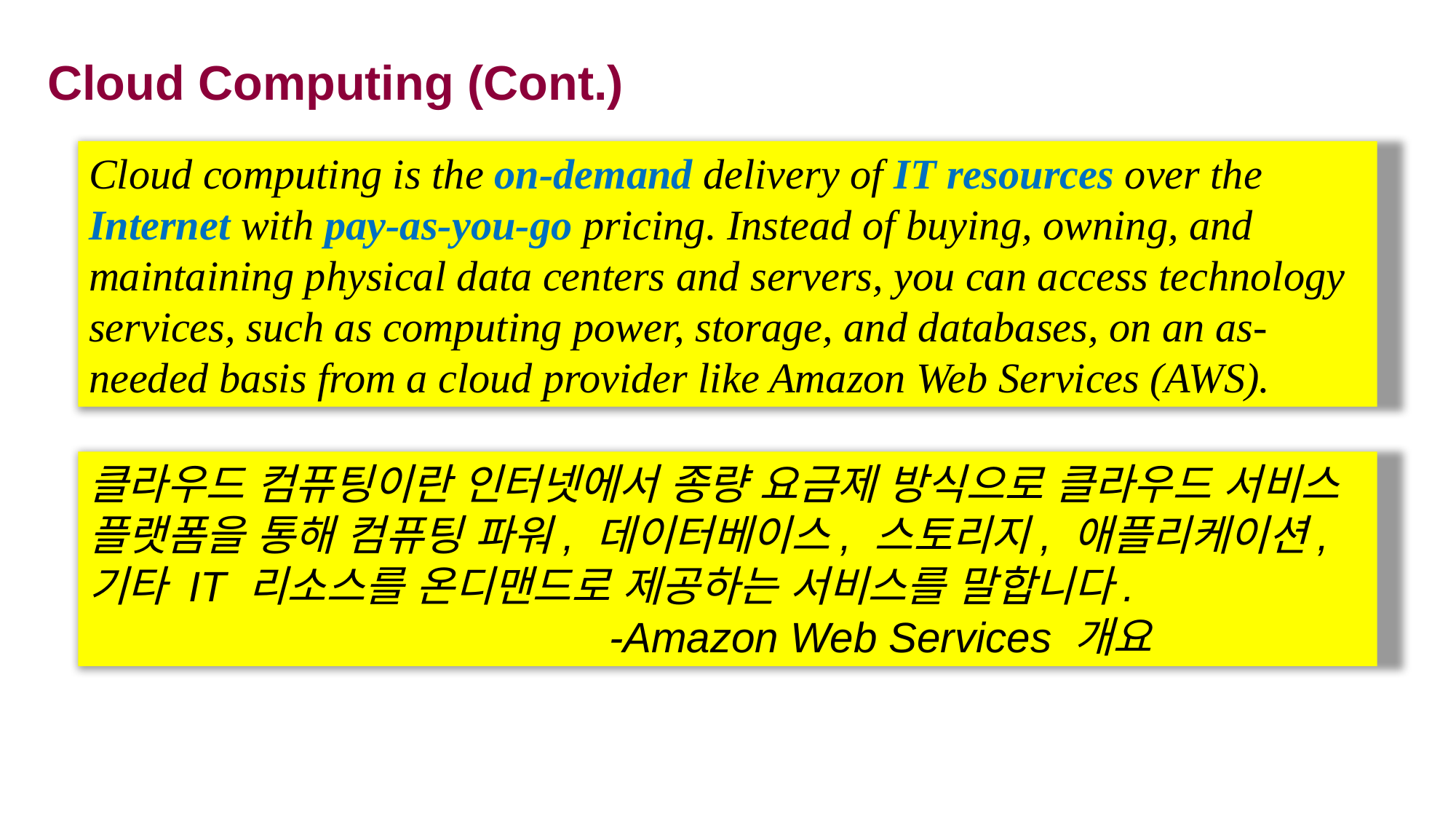

# Cloud Computing (Cont.)
Cloud computing is the on-demand delivery of IT resources over the Internet with pay-as-you-go pricing. Instead of buying, owning, and maintaining physical data centers and servers, you can access technology services, such as computing power, storage, and databases, on an as-needed basis from a cloud provider like Amazon Web Services (AWS).
클라우드 컴퓨팅이란 인터넷에서 종량 요금제 방식으로 클라우드 서비스 플랫폼을 통해 컴퓨팅 파워, 데이터베이스, 스토리지, 애플리케이션, 기타 IT 리소스를 온디맨드로 제공하는 서비스를 말합니다.
                                            -Amazon Web Services 개요